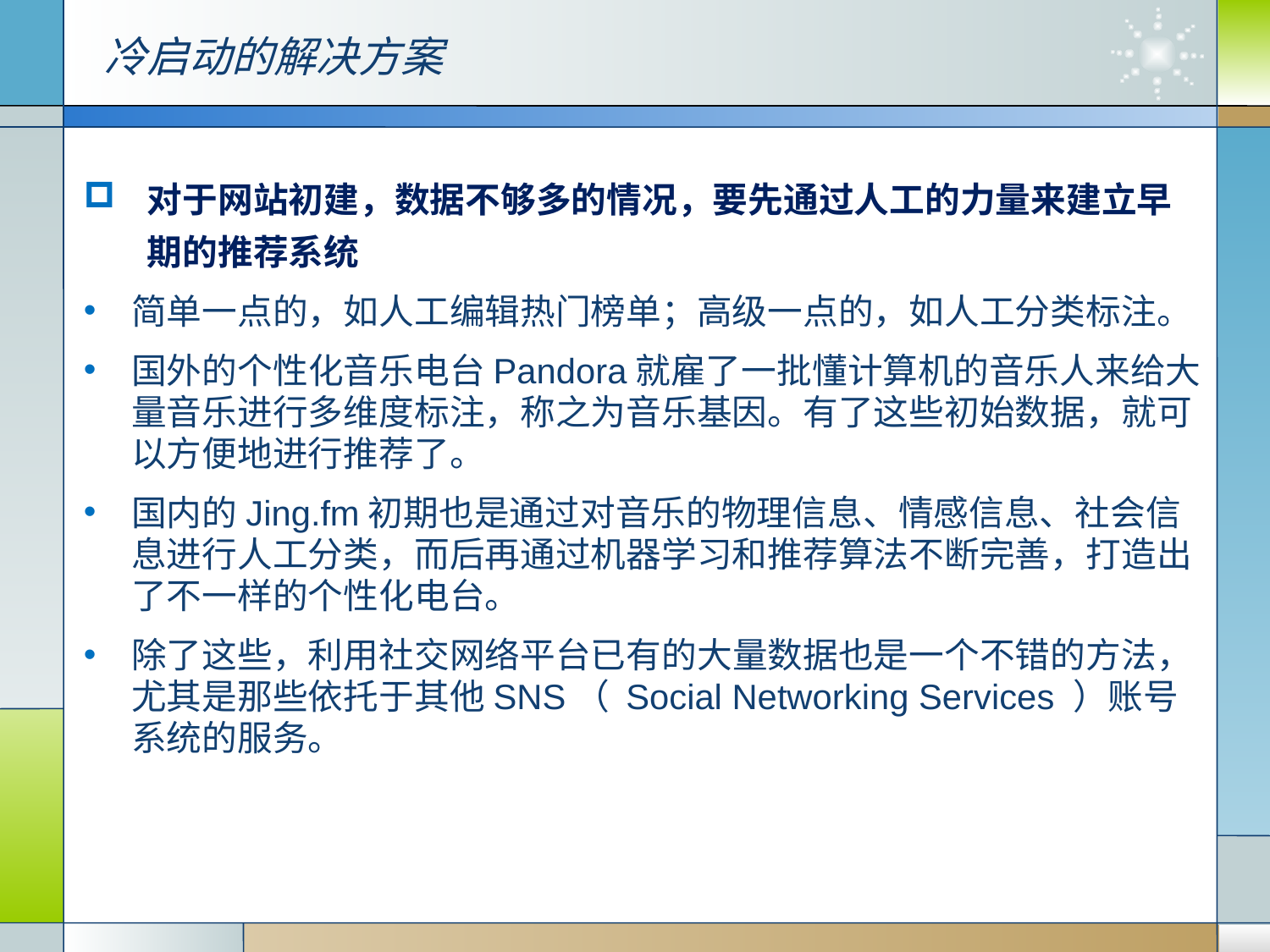

冷启动的解决方案
对于网站初建，数据不够多的情况，要先通过人工的力量来建立早期的推荐系统
简单一点的，如人工编辑热门榜单；高级一点的，如人工分类标注。
国外的个性化音乐电台Pandora就雇了一批懂计算机的音乐人来给大量音乐进行多维度标注，称之为音乐基因。有了这些初始数据，就可以方便地进行推荐了。
国内的Jing.fm初期也是通过对音乐的物理信息、情感信息、社会信息进行人工分类，而后再通过机器学习和推荐算法不断完善，打造出了不一样的个性化电台。
除了这些，利用社交网络平台已有的大量数据也是一个不错的方法，尤其是那些依托于其他SNS（ Social Networking Services ）账号系统的服务。